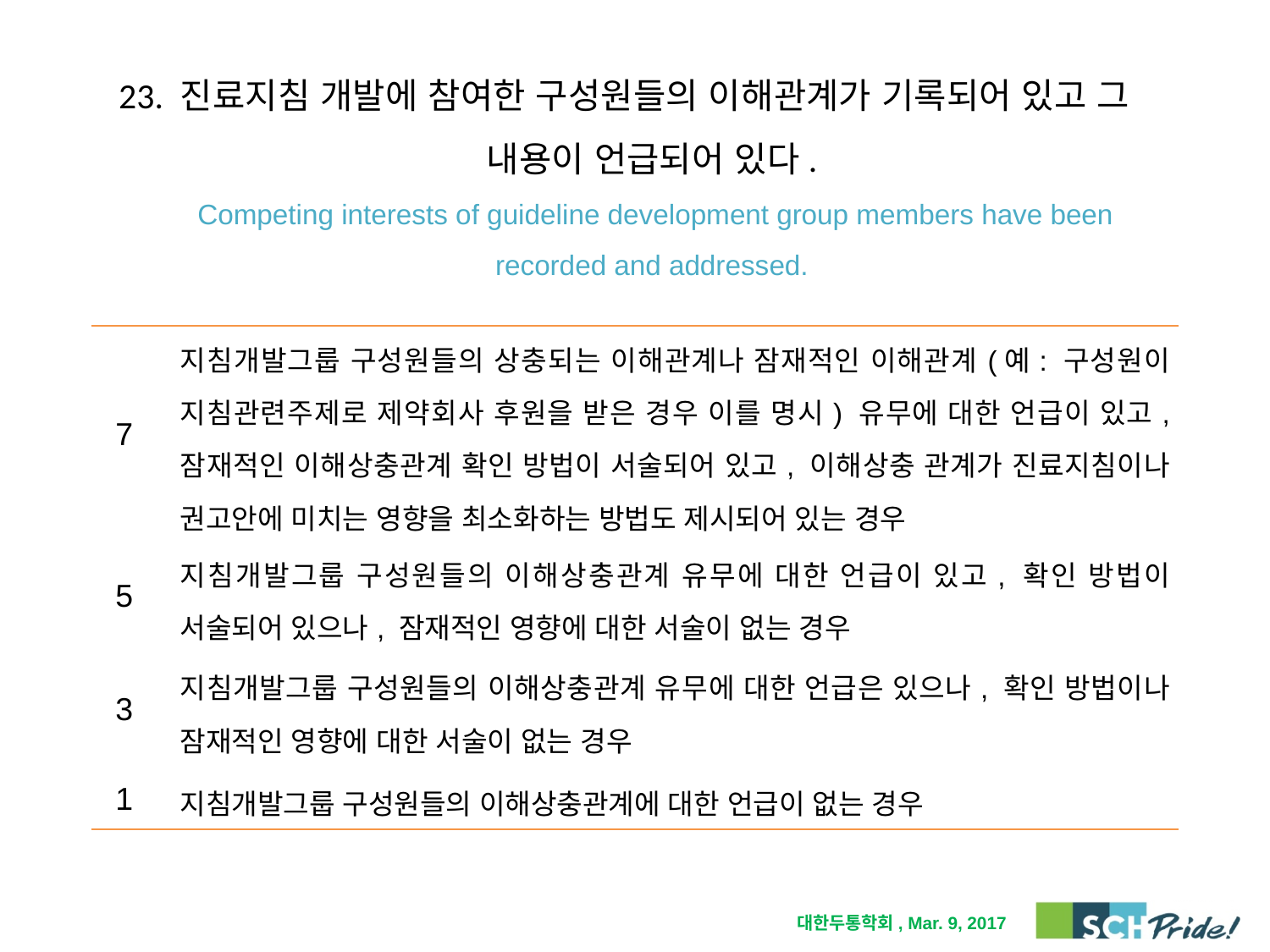

# 23. 진료지침 개발에 참여한 구성원들의 이해관계가 기록되어 있고 그 내용이 언급되어 있다. Competing interests of guideline development group members have been recorded and addressed.
| 7 | 지침개발그룹 구성원들의 상충되는 이해관계나 잠재적인 이해관계(예: 구성원이 지침관련주제로 제약회사 후원을 받은 경우 이를 명시) 유무에 대한 언급이 있고, 잠재적인 이해상충관계 확인 방법이 서술되어 있고, 이해상충 관계가 진료지침이나 권고안에 미치는 영향을 최소화하는 방법도 제시되어 있는 경우 |
| --- | --- |
| 5 | 지침개발그룹 구성원들의 이해상충관계 유무에 대한 언급이 있고, 확인 방법이 서술되어 있으나, 잠재적인 영향에 대한 서술이 없는 경우 |
| 3 | 지침개발그룹 구성원들의 이해상충관계 유무에 대한 언급은 있으나, 확인 방법이나 잠재적인 영향에 대한 서술이 없는 경우 |
| 1 | 지침개발그룹 구성원들의 이해상충관계에 대한 언급이 없는 경우 |